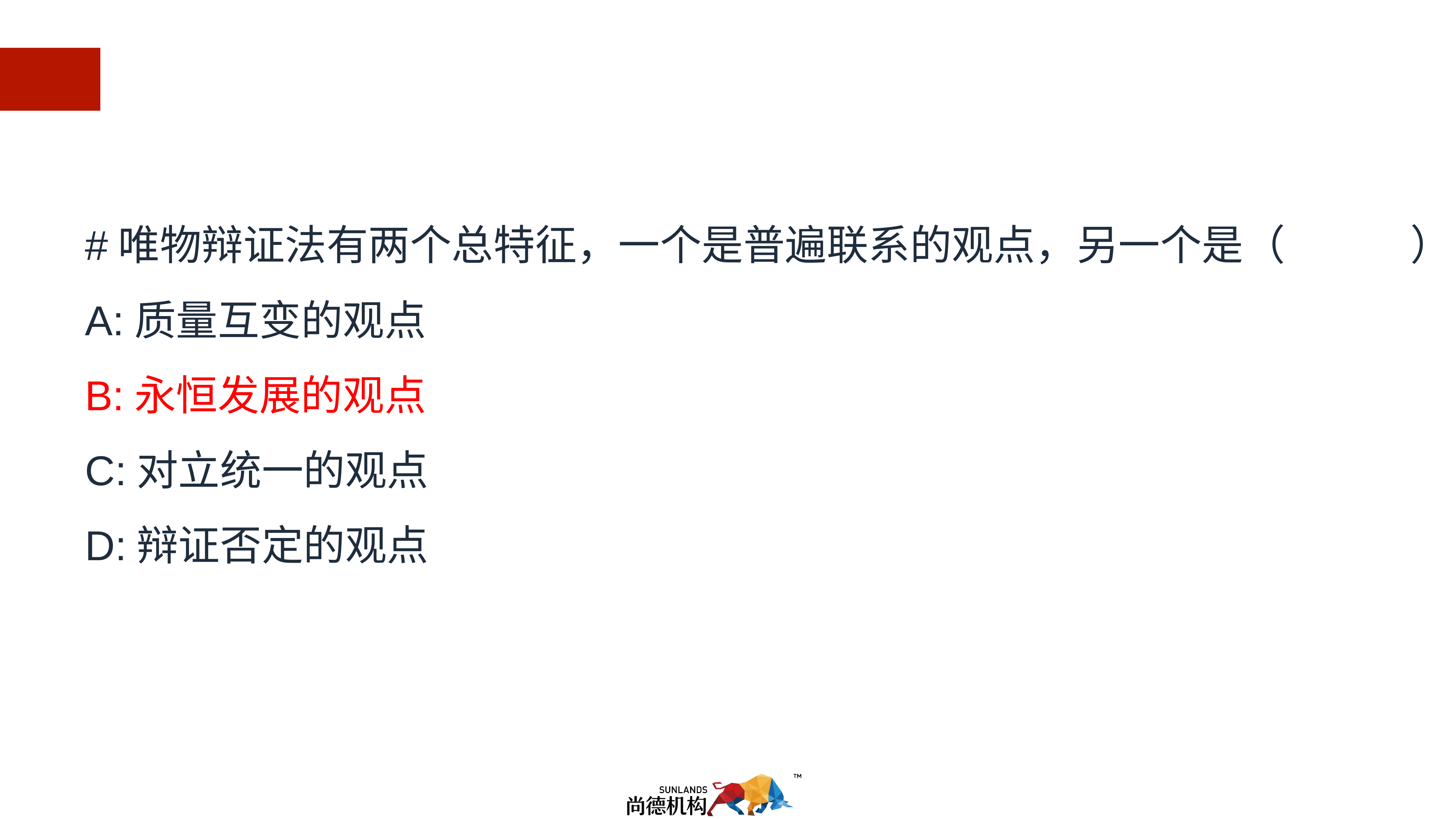

#唯物辩证法有两个总特征，一个是普遍联系的观点，另一个是（　　　）
A:质量互变的观点
B:永恒发展的观点
C:对立统一的观点
D:辩证否定的观点